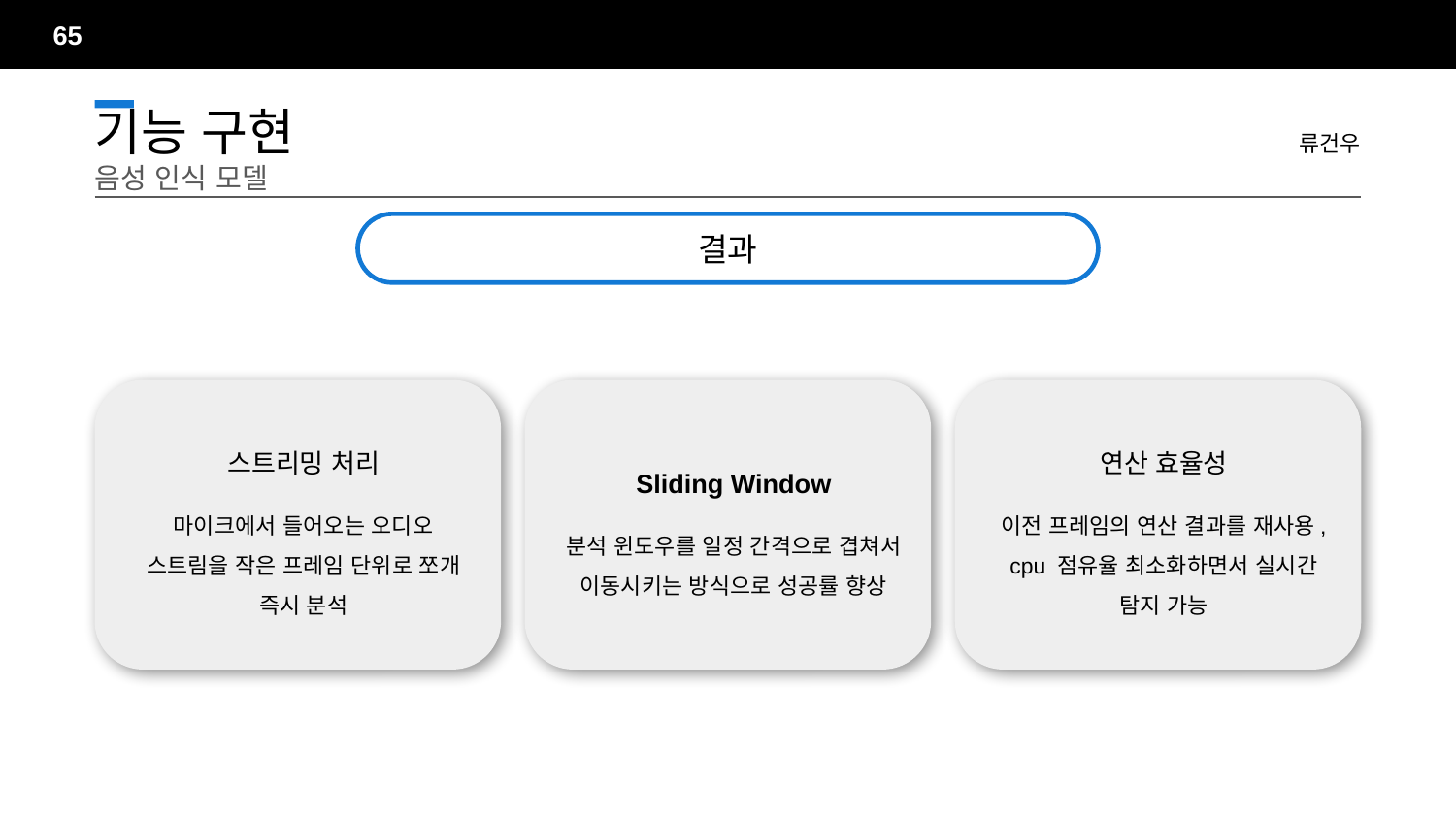

65

류건우
기능 구현		음성 인식 모델
결과
Sliding Window
분석 윈도우를 일정 간격으로 겹쳐서 이동시키는 방식으로 성공률 향상
스트리밍 처리
마이크에서 들어오는 오디오 스트림을 작은 프레임 단위로 쪼개 즉시 분석
연산 효율성
이전 프레임의 연산 결과를 재사용, cpu 점유율 최소화하면서 실시간 탐지 가능